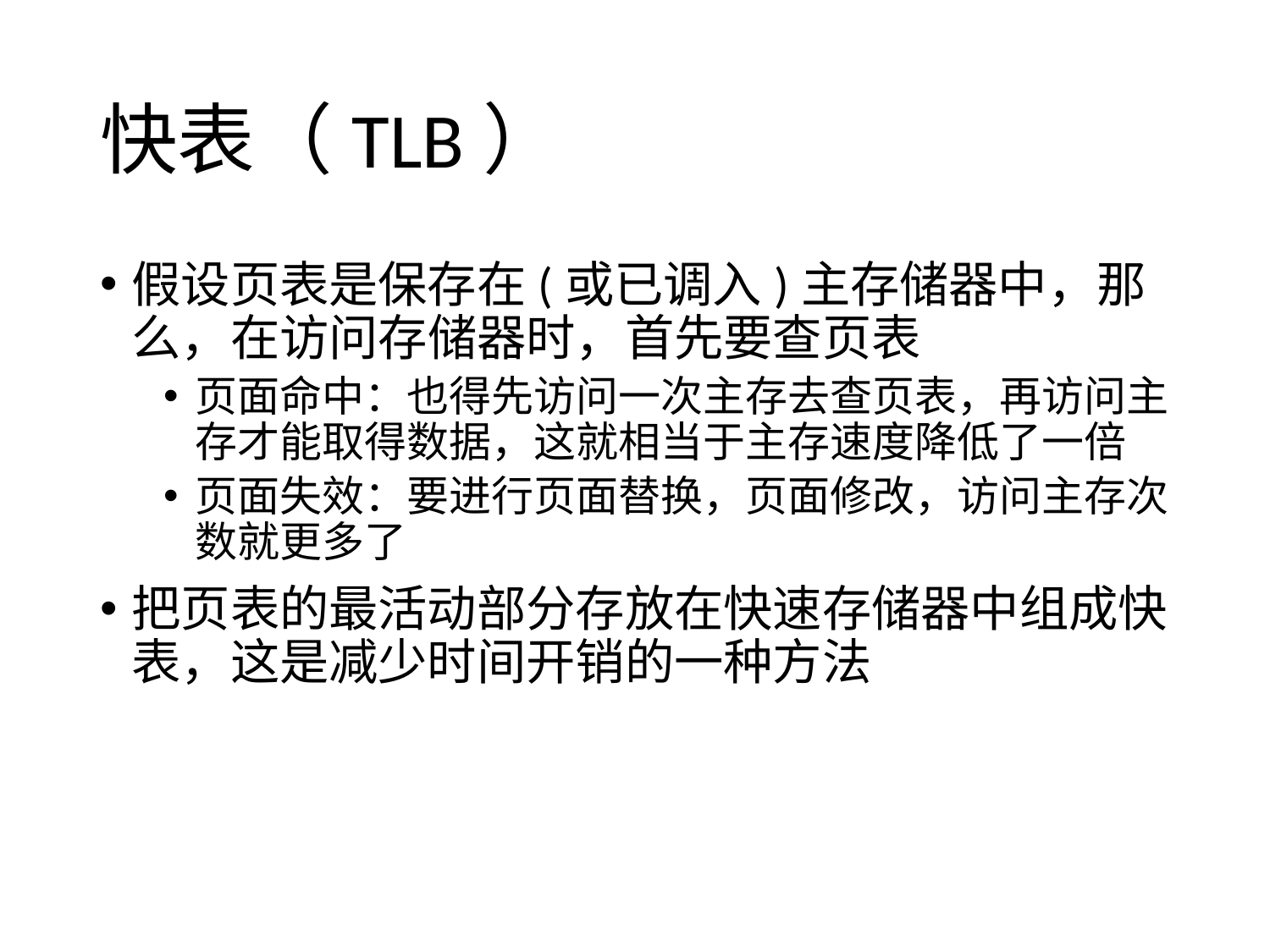

# 快表（TLB）
假设页表是保存在(或已调入)主存储器中，那么，在访问存储器时，首先要查页表
页面命中：也得先访问一次主存去查页表，再访问主存才能取得数据，这就相当于主存速度降低了一倍
页面失效：要进行页面替换，页面修改，访问主存次数就更多了
把页表的最活动部分存放在快速存储器中组成快表，这是减少时间开销的一种方法